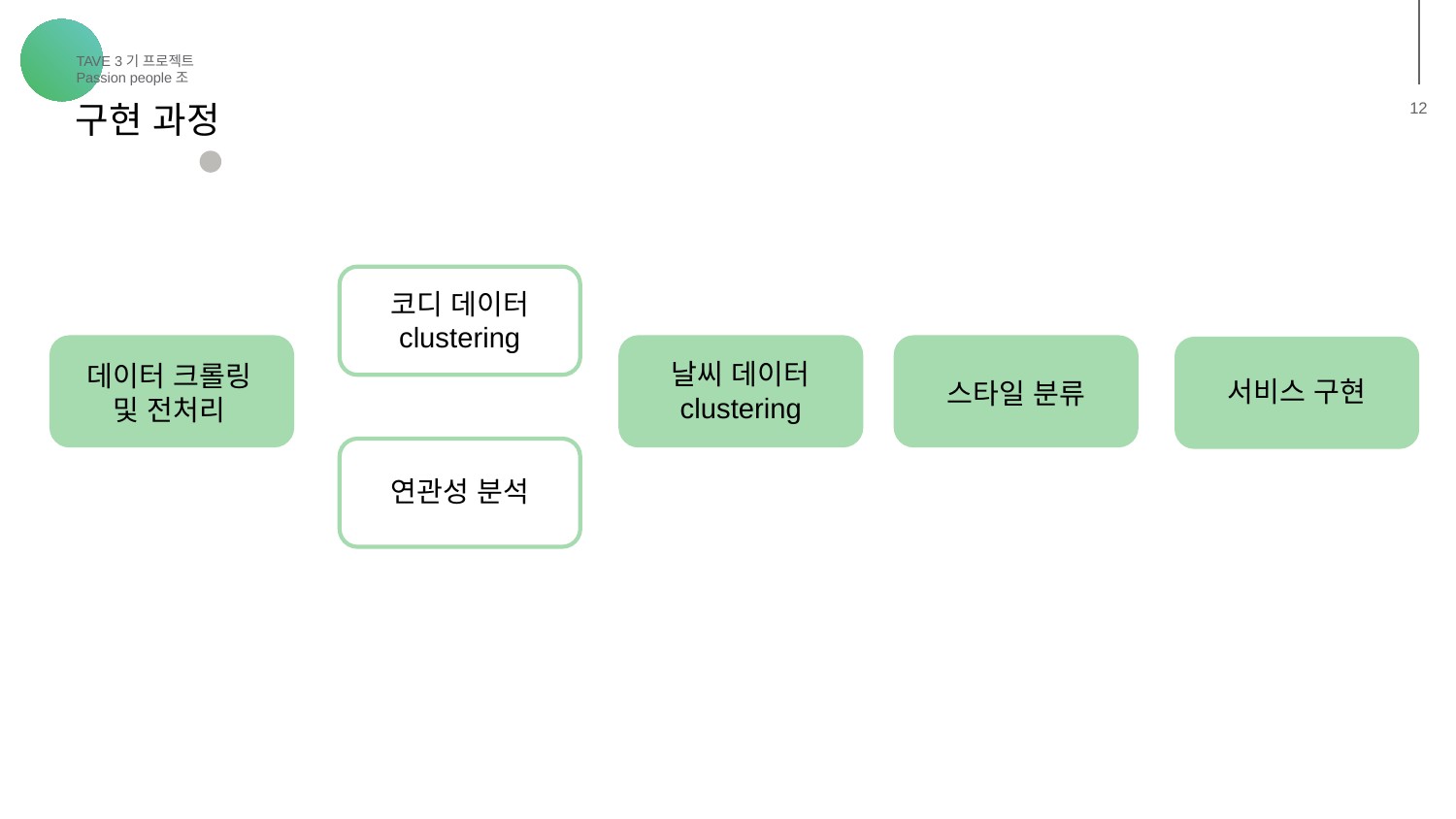

TAVE 3기 프로젝트
Passion people조
구현 과정
12

코디 데이터
clustering

날씨 데이터
clustering
데이터 크롤링 및 전처리
서비스 구현
스타일 분류

연관성 분석